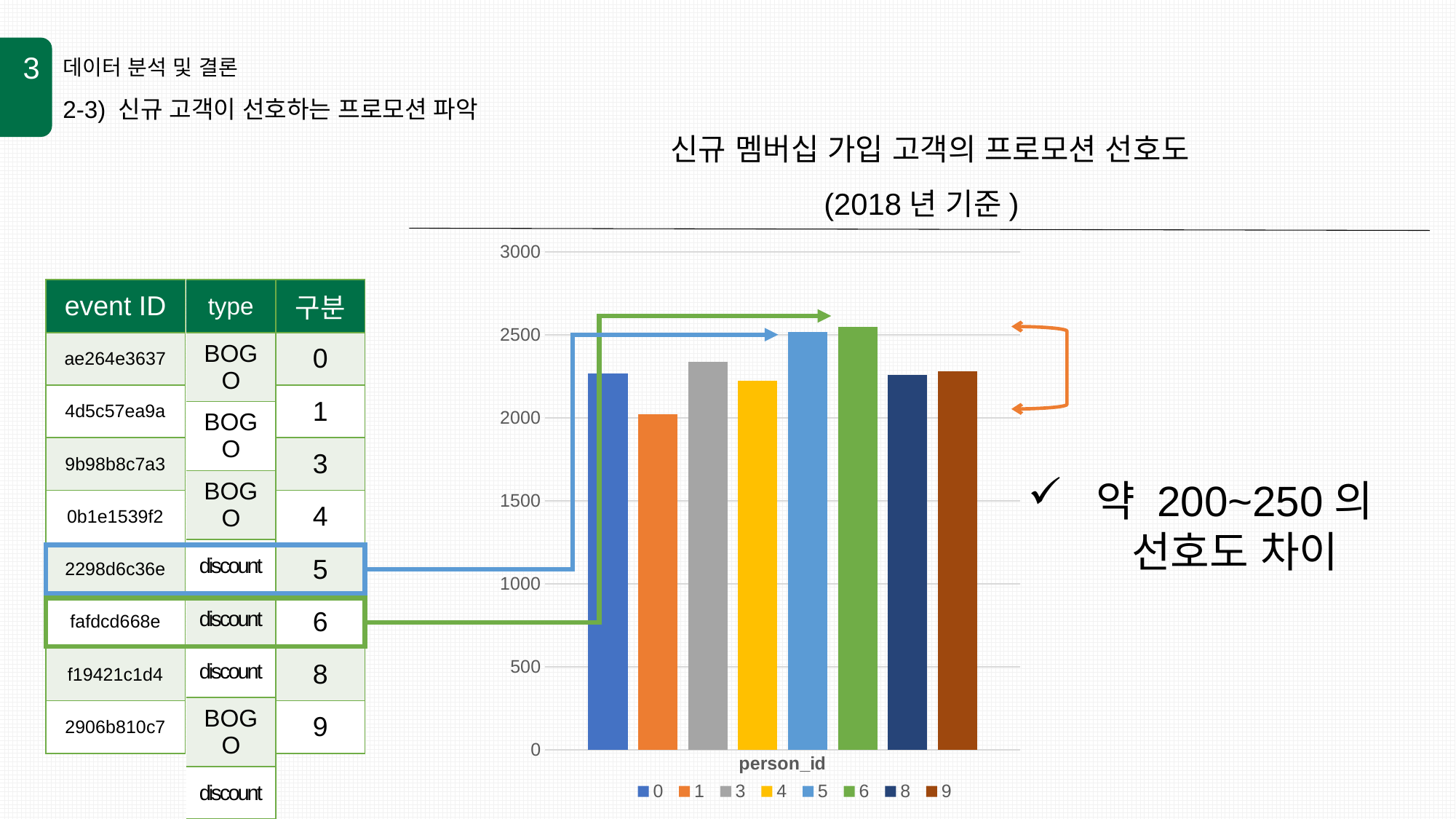

3
데이터 분석 및 결론
2-3) 신규 고객이 선호하는 프로모션 파악
신규 멤버십 가입 고객의 프로모션 선호도
(2018년 기준)

### Chart

| Category | 0 | 1 | 3 | 4 | 5 | 6 | 8 | 9 |
|---|---|---|---|---|---|---|---|---|
| person_id | 2269.0 | 2021.0 | 2336.0 | 2225.0 | 2516.0 | 2547.0 | 2260.0 | 2281.0 |
| type |
| --- |
| BOGO |
| BOGO |
| BOGO |
| discount |
| discount |
| discount |
| BOGO |
| discount |
| 구분 |
| --- |
| 0 |
| 1 |
| 3 |
| 4 |
| 5 |
| 6 |
| 8 |
| 9 |
| event ID |
| --- |
| ae264e3637 |
| 4d5c57ea9a |
| 9b98b8c7a3 |
| 0b1e1539f2 |
| 2298d6c36e |
| fafdcd668e |
| f19421c1d4 |
| 2906b810c7 |

약 200~250의
     선호도 차이